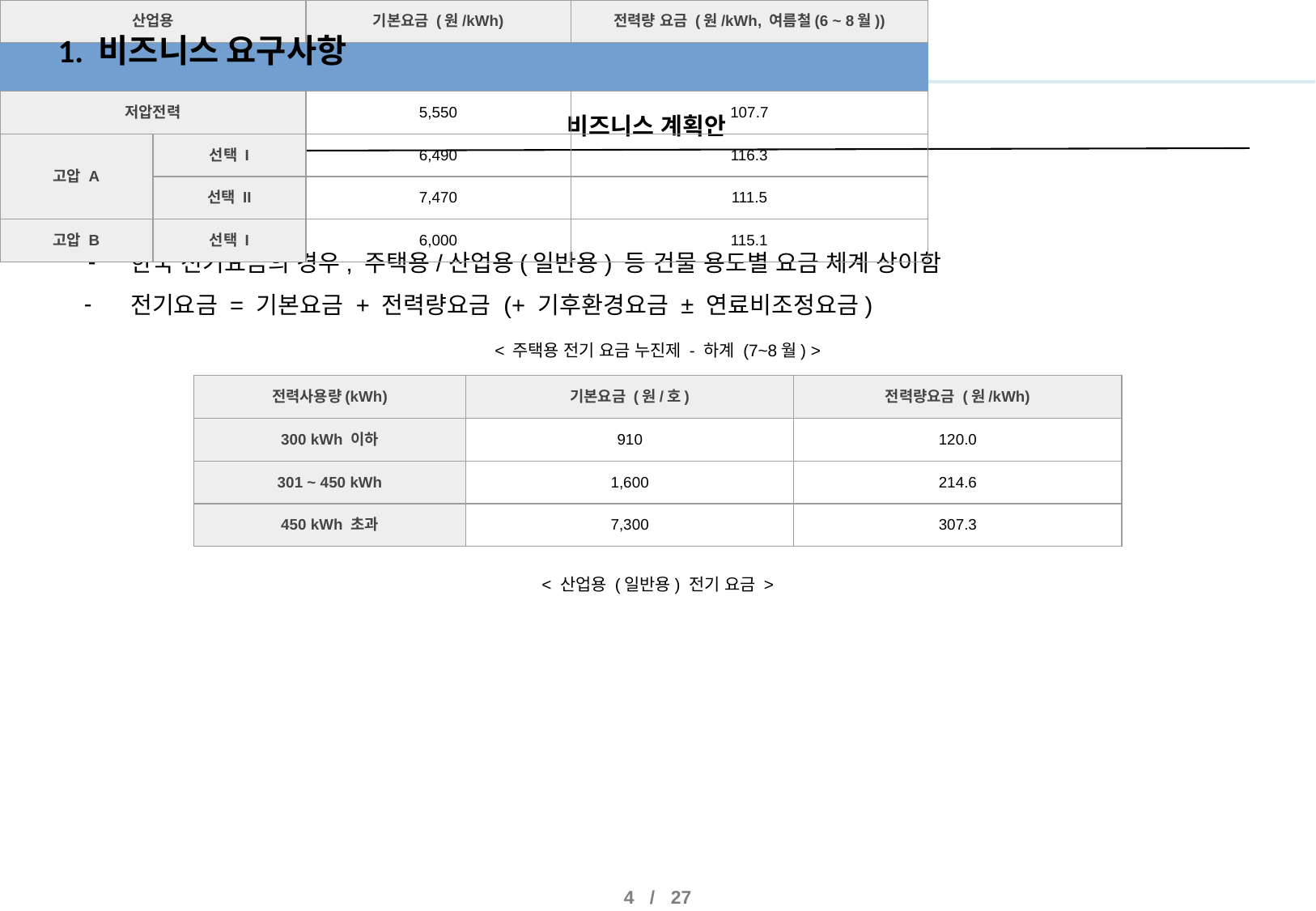

# 1. 비즈니스 요구사항
비즈니스 계획안
전기 사용 요금
한국 전기요금의 경우, 주택용/산업용(일반용) 등 건물 용도별 요금 체계 상이함
전기요금 = 기본요금 + 전력량요금 (+ 기후환경요금 ± 연료비조정요금)
< 주택용 전기 요금 누진제 - 하계 (7~8월) >
| 전력사용량(kWh) | 기본요금 (원/호) | 전력량요금 (원/kWh) |
| --- | --- | --- |
| 300 kWh 이하 | 910 | 120.0 |
| 301 ~ 450 kWh | 1,600 | 214.6 |
| 450 kWh 초과 | 7,300 | 307.3 |
< 산업용 (일반용) 전기 요금 >
| 산업용 |  | 기본요금 (원/kWh) | 전력량 요금 (원/kWh, 여름철(6 ~ 8월)) |  |  |
| --- | --- | --- | --- | --- | --- |
|  |  |  |  |  |  |
| 저압전력 |  | 5,550 | 107.7 |  |  |
| 고압 A | 선택 I | 6,490 | 116.3 |  |  |
|  | 선택 II | 7,470 | 111.5 |  |  |
| 고압 B | 선택 I | 6,000 | 115.1 |  |  |
|  | 선택 II | 6,900 | 110.4 |  |  |